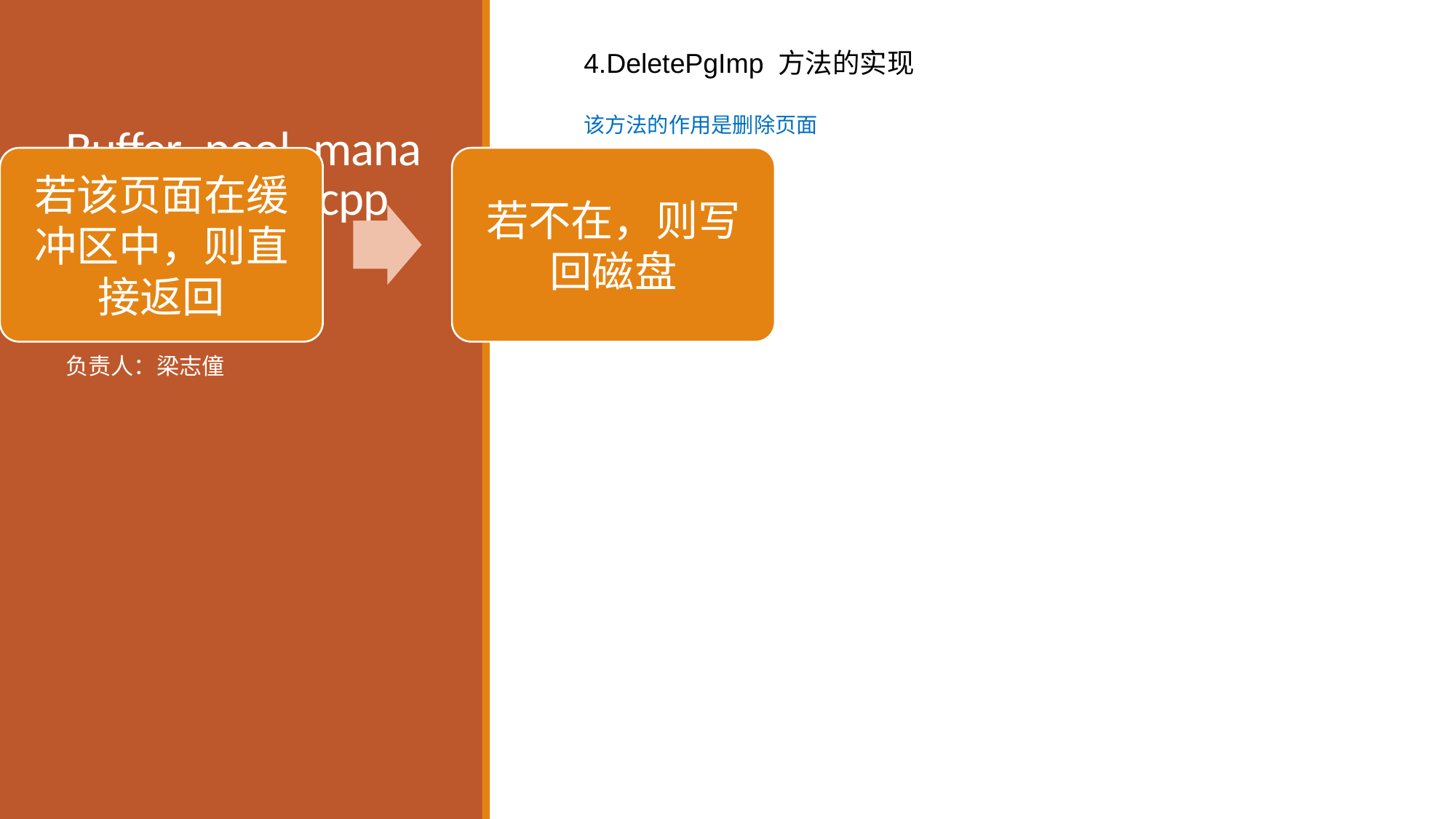

4.DeletePgImp 方法的实现
# Buffer_pool_manager_instance.cpp的工作
该方法的作用是删除页面
若该页面在缓冲区中，则直接返回

若不在，则写回磁盘
负责人：梁志僮